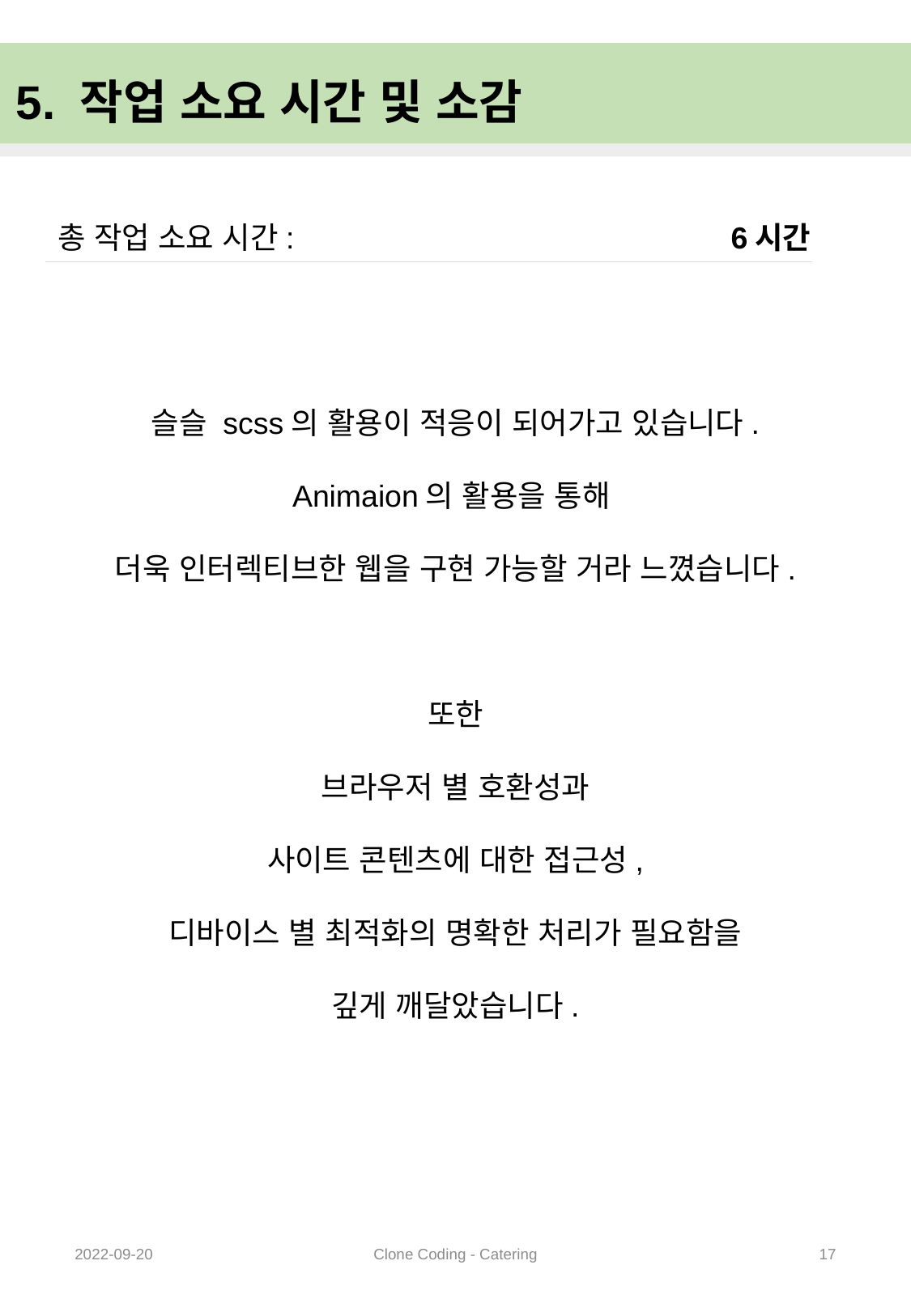

5. 작업 소요 시간 및 소감

총 작업 소요 시간:
6시간
슬슬 scss의 활용이 적응이 되어가고 있습니다.
Animaion의 활용을 통해
더욱 인터렉티브한 웹을 구현 가능할 거라 느꼈습니다.

또한
브라우저 별 호환성과
사이트 콘텐츠에 대한 접근성,
디바이스 별 최적화의 명확한 처리가 필요함을
깊게 깨달았습니다.
2022-09-20
Clone Coding - Catering
17